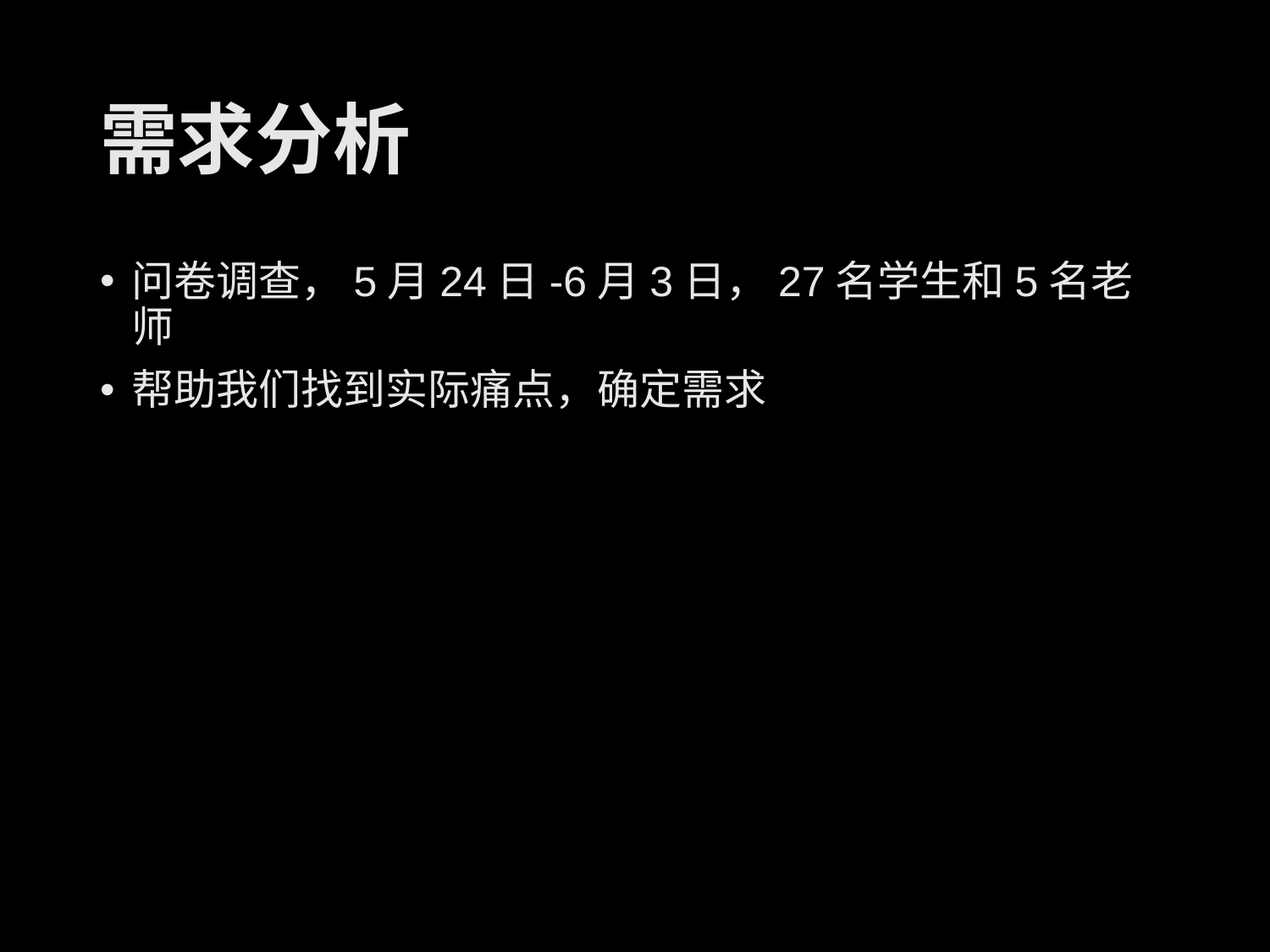

# 需求分析
问卷调查，5月24日-6月3日，27名学生和5名老师
帮助我们找到实际痛点，确定需求